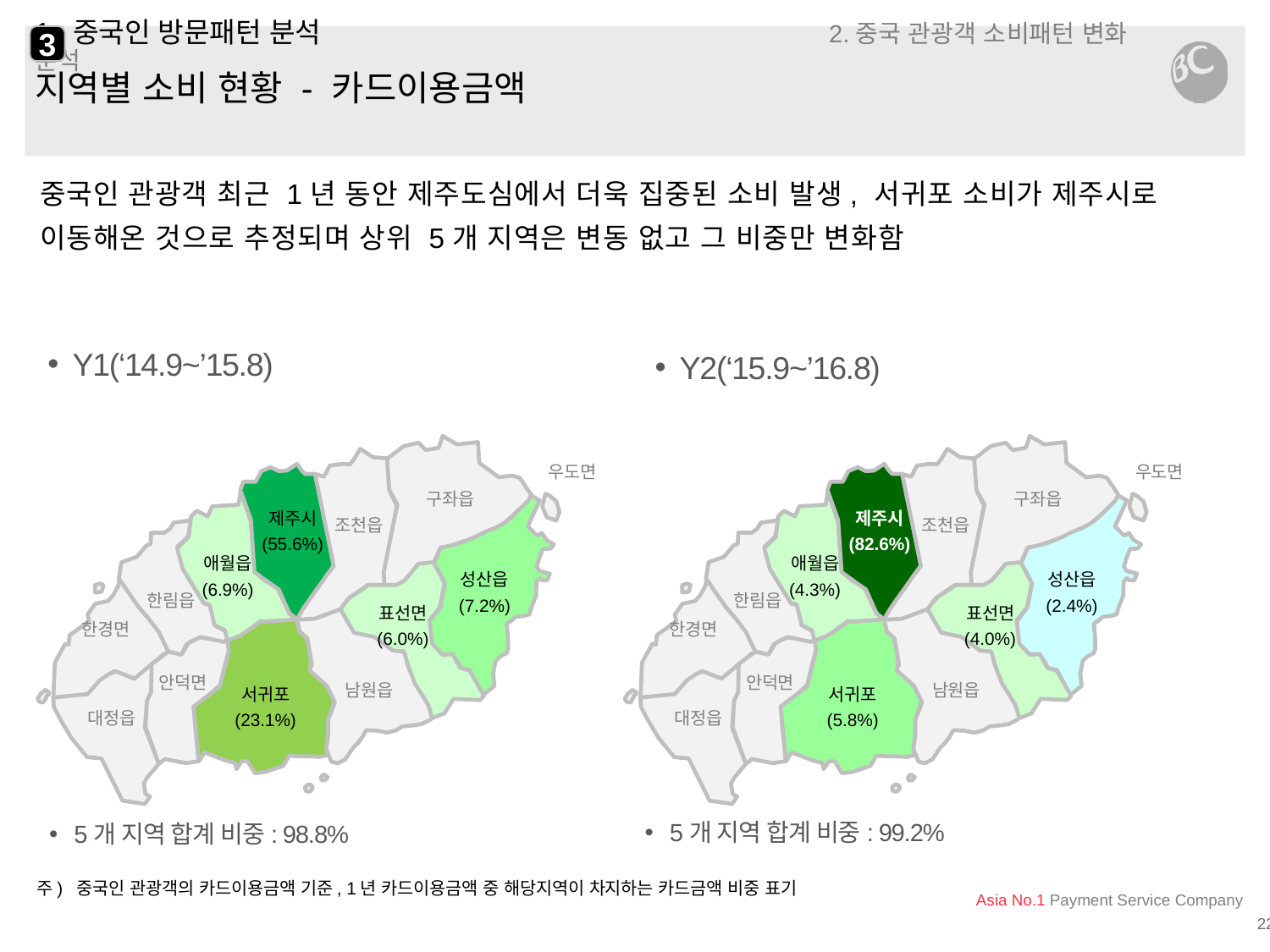

3
# 1. 중국인 방문패턴 분석                                                                2.중국 관광객 소비패턴 변화 분석
지역별 소비 현황 - 카드이용금액
중국인 관광객 최근 1년 동안 제주도심에서 더욱 집중된 소비 발생, 서귀포 소비가 제주시로 이동해온 것으로 추정되며 상위 5개 지역은 변동 없고 그 비중만 변화함
Y1(‘14.9~’15.8)
Y2(‘15.9~’16.8)

우도면

구좌읍

제주시
(55.6%)
조천읍

애월읍
(6.9%)

성산읍
(7.2%)

한림읍
표선면
(6.0%)

한경면

안덕면
서귀포
(23.1%)
남원읍

대정읍

우도면

구좌읍

제주시
(82.6%)
조천읍

애월읍
(4.3%)

성산읍
(2.4%)

한림읍
표선면
(4.0%)

한경면

안덕면
서귀포
(5.8%)
남원읍

대정읍

5개 지역 합계 비중: 99.2%
5개 지역 합계 비중: 98.8%
주)  중국인 관광객의 카드이용금액 기준, 1년 카드이용금액 중 해당지역이 차지하는 카드금액 비중 표기